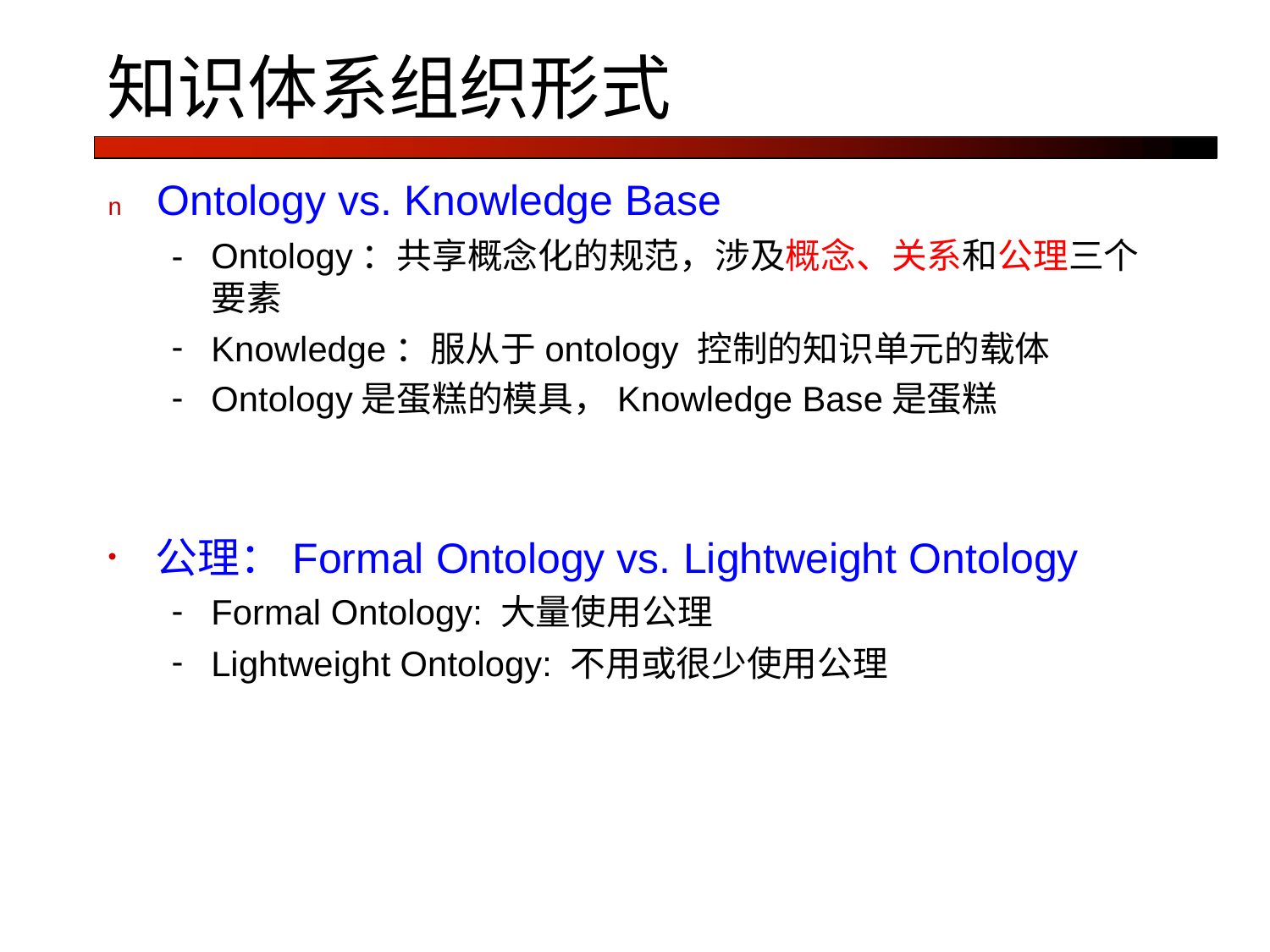

# 知识体系组织形式

n	Ontology vs. Knowledge Base

-	Ontology：共享概念化的规范，涉及概念、关系和公理三个 要素
Knowledge：服从于ontology 控制的知识单元的载体
Ontology是蛋糕的模具，Knowledge Base是蛋糕
公理：Formal Ontology vs. Lightweight Ontology
Formal Ontology: 大量使用公理

Lightweight Ontology: 不用或很少使用公理